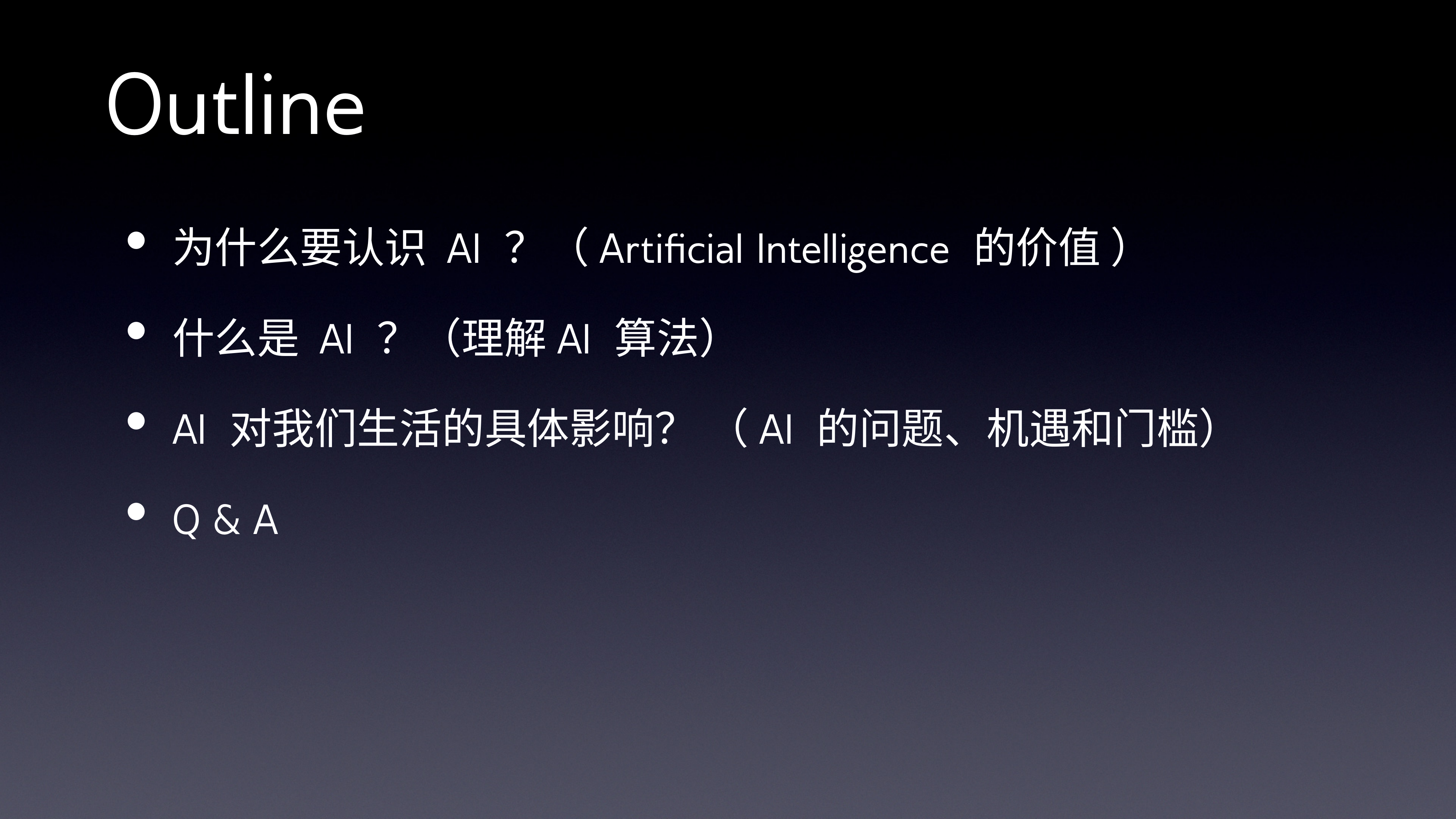

# Outline
为什么要认识 AI ？（Artificial Intelligence 的价值 ）
什么是 AI ？（理解AI 算法）
AI 对我们生活的具体影响？ （AI 的问题、机遇和门槛）
Q & A